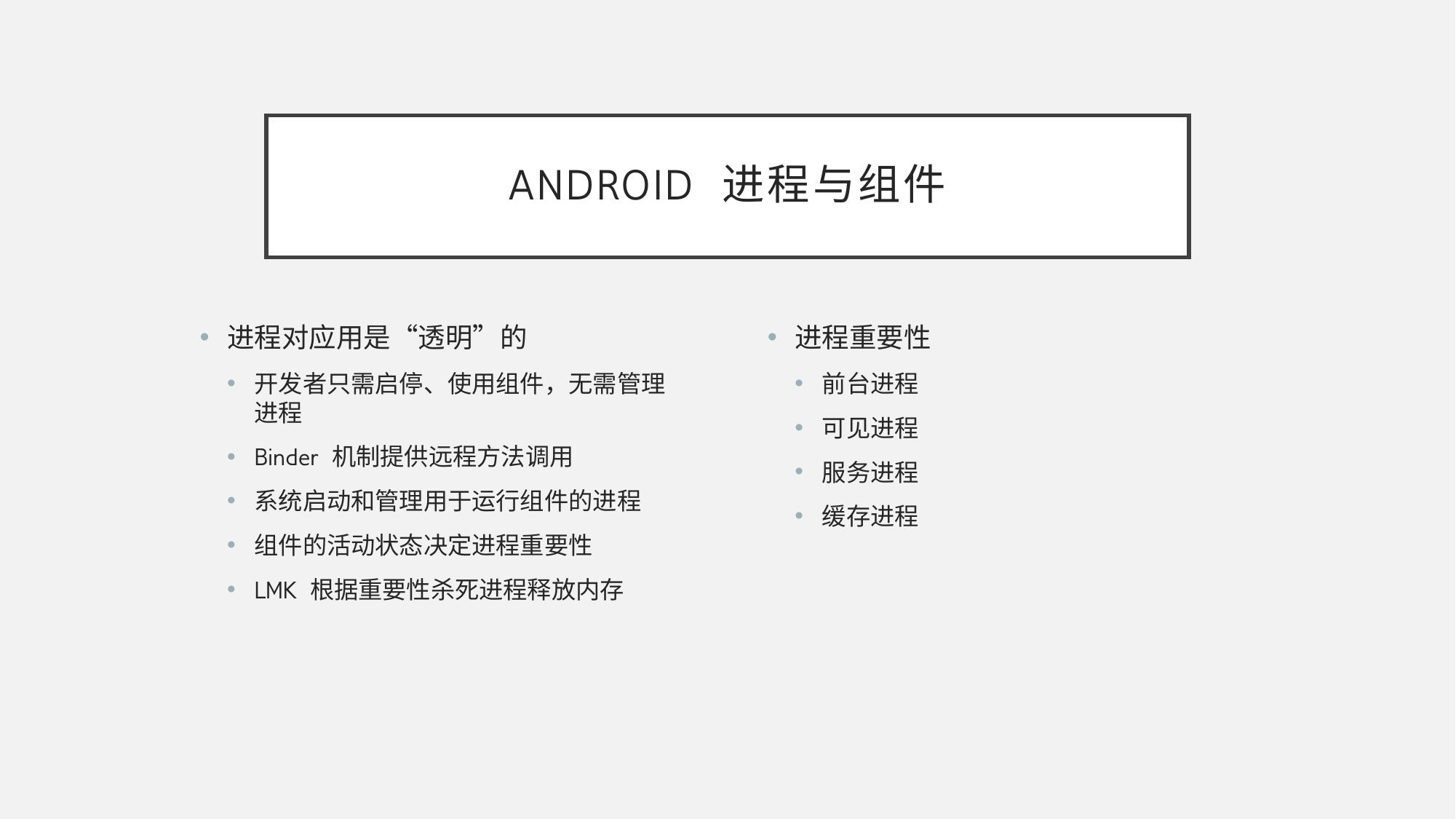

# Android 进程与组件
进程对应用是“透明”的
开发者只需启停、使用组件，无需管理进程
Binder 机制提供远程方法调用
系统启动和管理用于运行组件的进程
组件的活动状态决定进程重要性
LMK 根据重要性杀死进程释放内存
进程重要性
前台进程
可见进程
服务进程
缓存进程